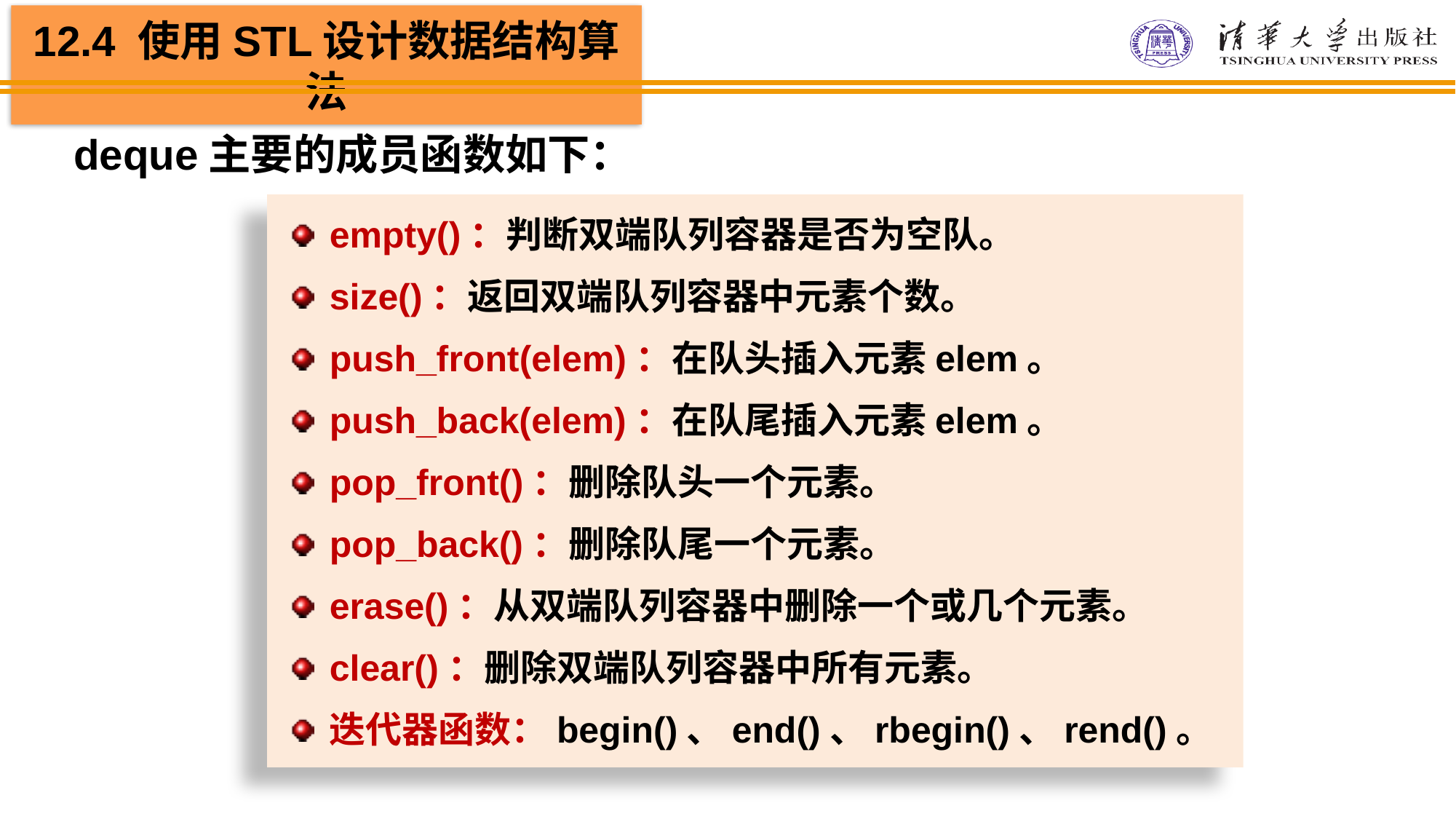

deque主要的成员函数如下：
empty()：判断双端队列容器是否为空队。
size()：返回双端队列容器中元素个数。
push_front(elem)：在队头插入元素elem。
push_back(elem)：在队尾插入元素elem。
pop_front()：删除队头一个元素。
pop_back()：删除队尾一个元素。
erase()：从双端队列容器中删除一个或几个元素。
clear()：删除双端队列容器中所有元素。
迭代器函数：begin()、end()、rbegin()、rend()。